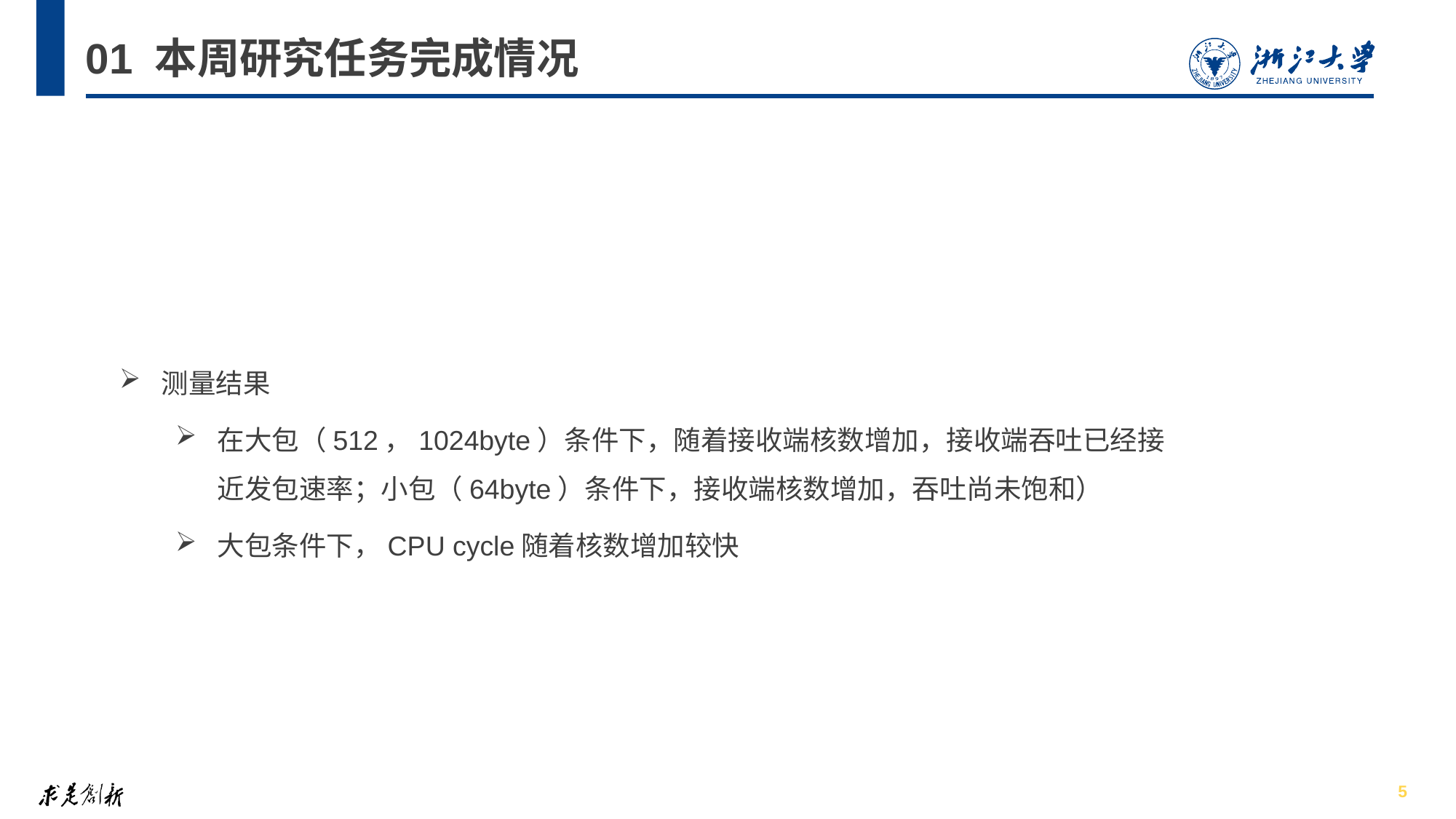

# 01 本周研究任务完成情况

测量结果
在大包（512，1024byte）条件下，随着接收端核数增加，接收端吞吐已经接近发包速率；小包（64byte）条件下，接收端核数增加，吞吐尚未饱和）
大包条件下，CPU cycle随着核数增加较快

5